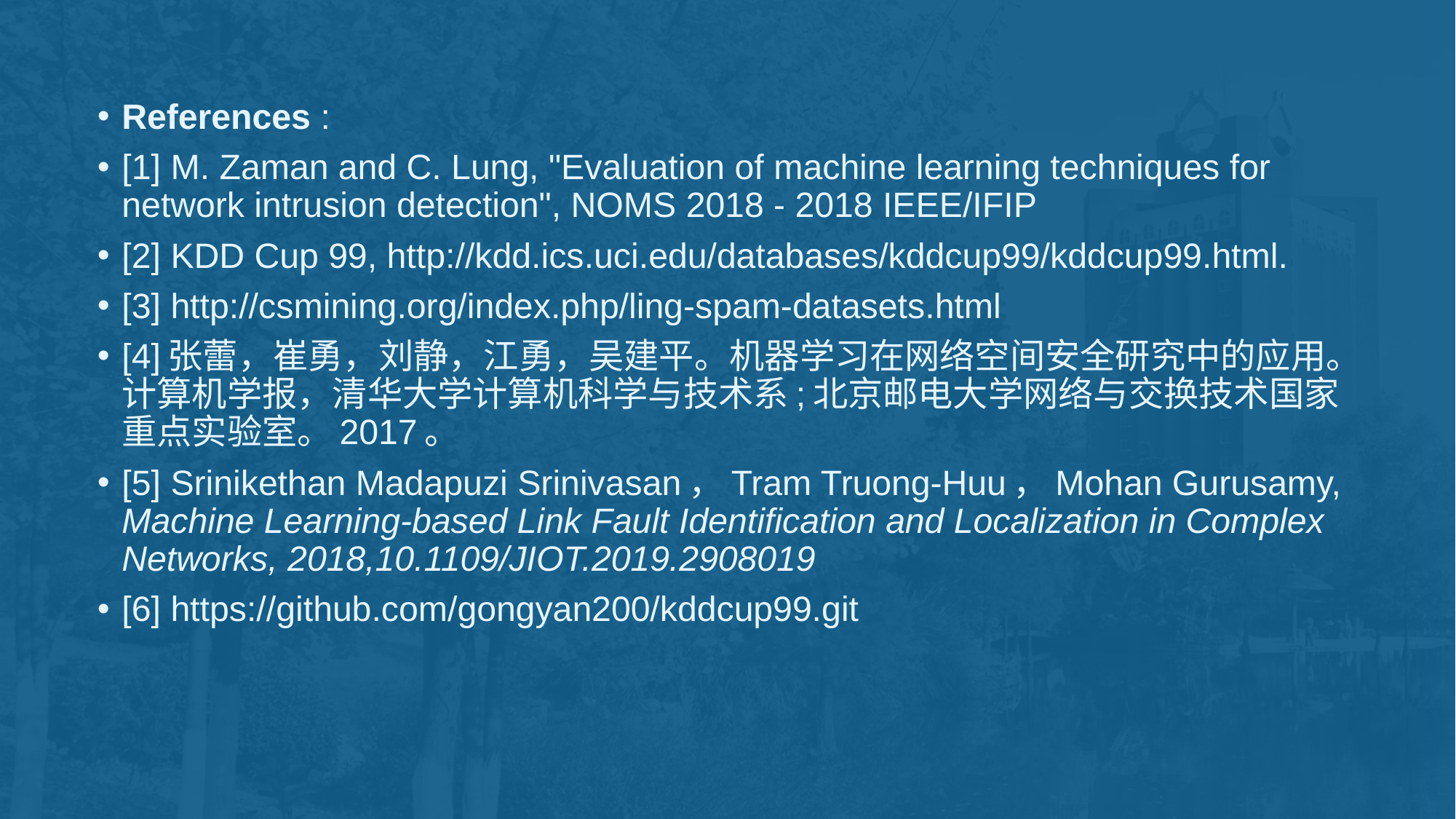

References :
[1] M. Zaman and C. Lung, "Evaluation of machine learning techniques for network intrusion detection", NOMS 2018 - 2018 IEEE/IFIP
[2] KDD Cup 99, http://kdd.ics.uci.edu/databases/kddcup99/kddcup99.html.
[3] http://csmining.org/index.php/ling-spam-datasets.html
[4]张蕾，崔勇，刘静，江勇，吴建平。机器学习在网络空间安全研究中的应用。计算机学报，清华大学计算机科学与技术系;北京邮电大学网络与交换技术国家重点实验室。2017。
[5] Srinikethan Madapuzi Srinivasan，Tram Truong-Huu，Mohan Gurusamy, Machine Learning-based Link Fault Identification and Localization in Complex Networks, 2018,10.1109/JIOT.2019.2908019
[6] https://github.com/gongyan200/kddcup99.git